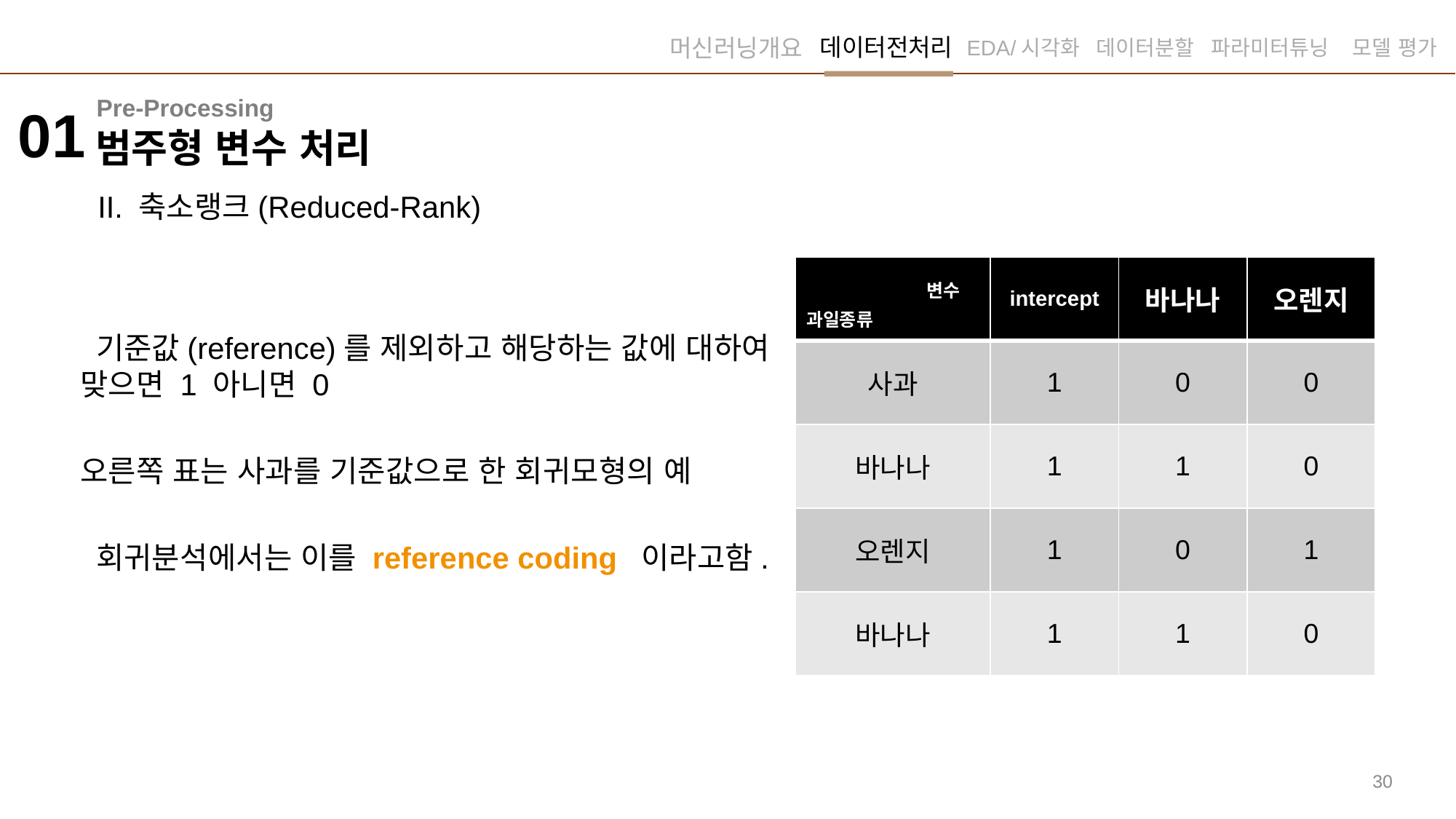

데이터전처리
머신러닝개요
EDA/시각화
데이터분할
파라미터튜닝
모델 평가

Pre-Processing
01
범주형 변수 처리
II. 축소랭크(Reduced-Rank)

| 변수 과일종류 | intercept | 바나나 | 오렌지 |
| --- | --- | --- | --- |
| 사과 | 1 | 0 | 0 |
| 바나나 | 1 | 1 | 0 |
| 오렌지 | 1 | 0 | 1 |
| 바나나 | 1 | 1 | 0 |

 기준값(reference)를 제외하고 해당하는 값에 대하여 맞으면 1 아니면 0

오른쪽 표는 사과를 기준값으로 한 회귀모형의 예

 회귀분석에서는 이를 reference coding  이라고함.

30